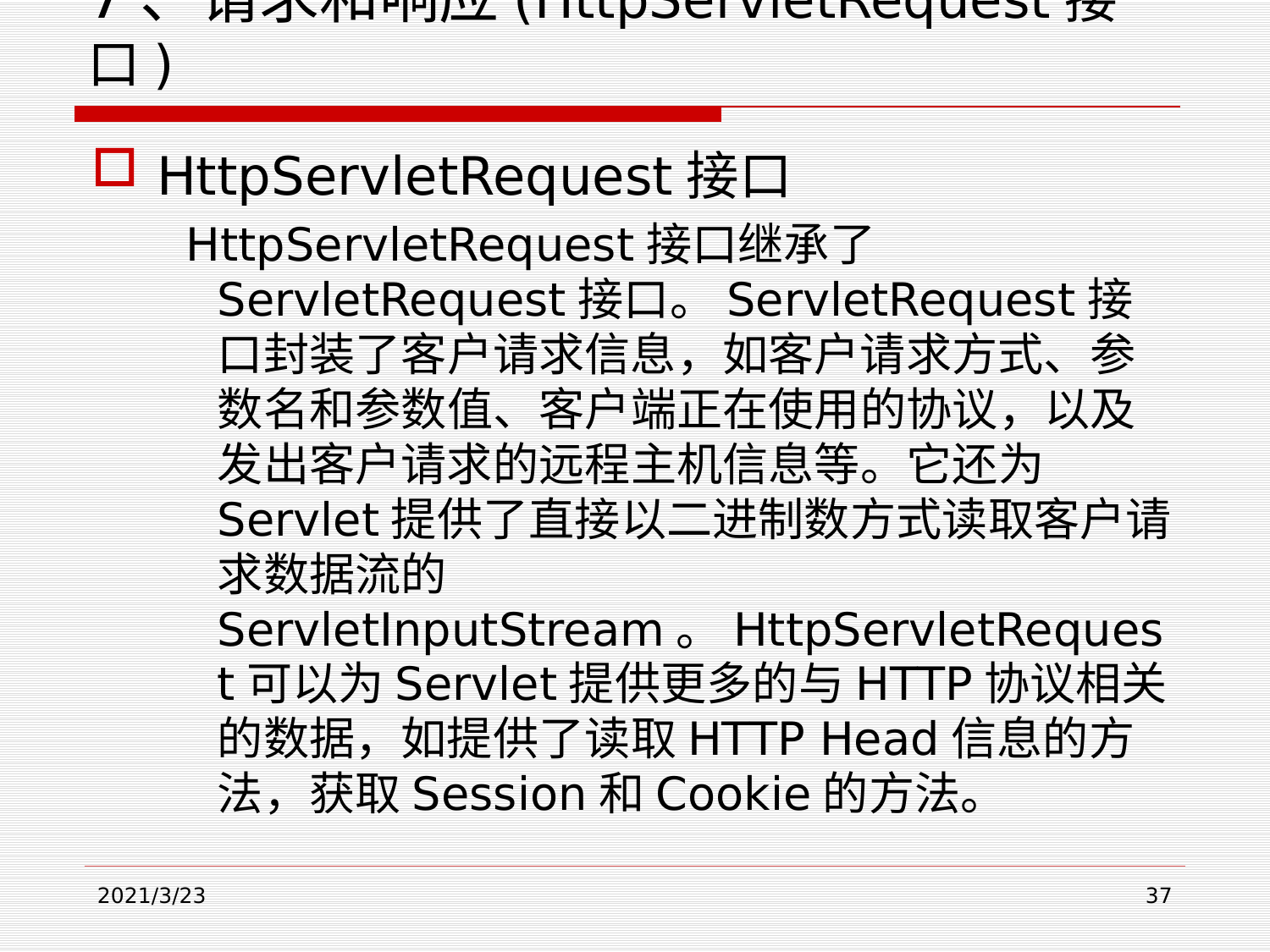

HttpServletRequest接口
  HttpServletRequest接口继承了ServletRequest接口。ServletRequest接口封装了客户请求信息，如客户请求方式、参数名和参数值、客户端正在使用的协议，以及发出客户请求的远程主机信息等。它还为Servlet提供了直接以二进制数方式读取客户请求数据流的ServletInputStream。HttpServletRequest可以为Servlet提供更多的与HTTP协议相关的数据，如提供了读取HTTP Head信息的方法，获取Session和Cookie的方法。
7、请求和响应(HttpServletRequest接口)
2021/3/23
37